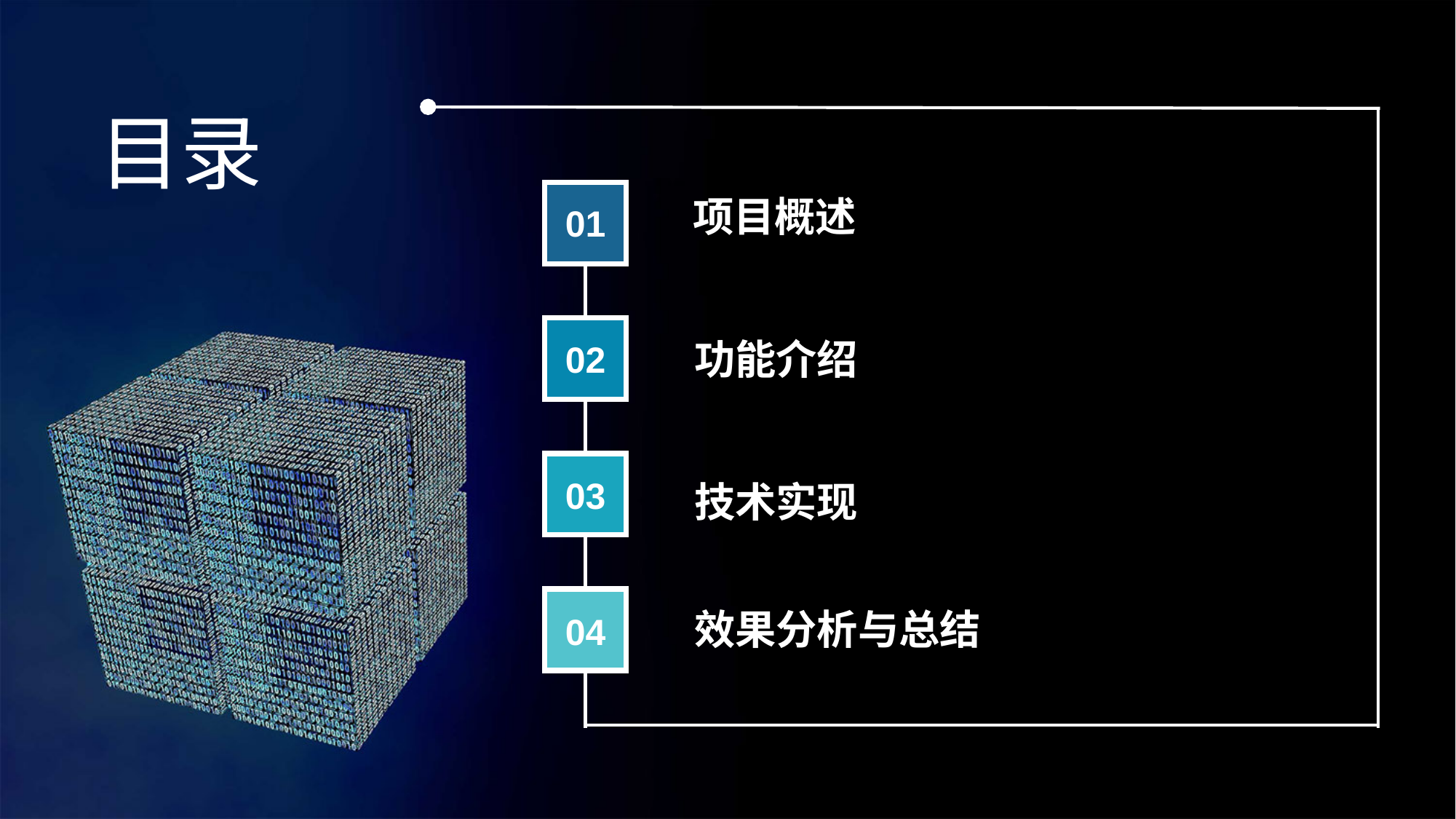

目录

项目概述
01

功能介绍
02

03
技术实现

效果分析与总结
04